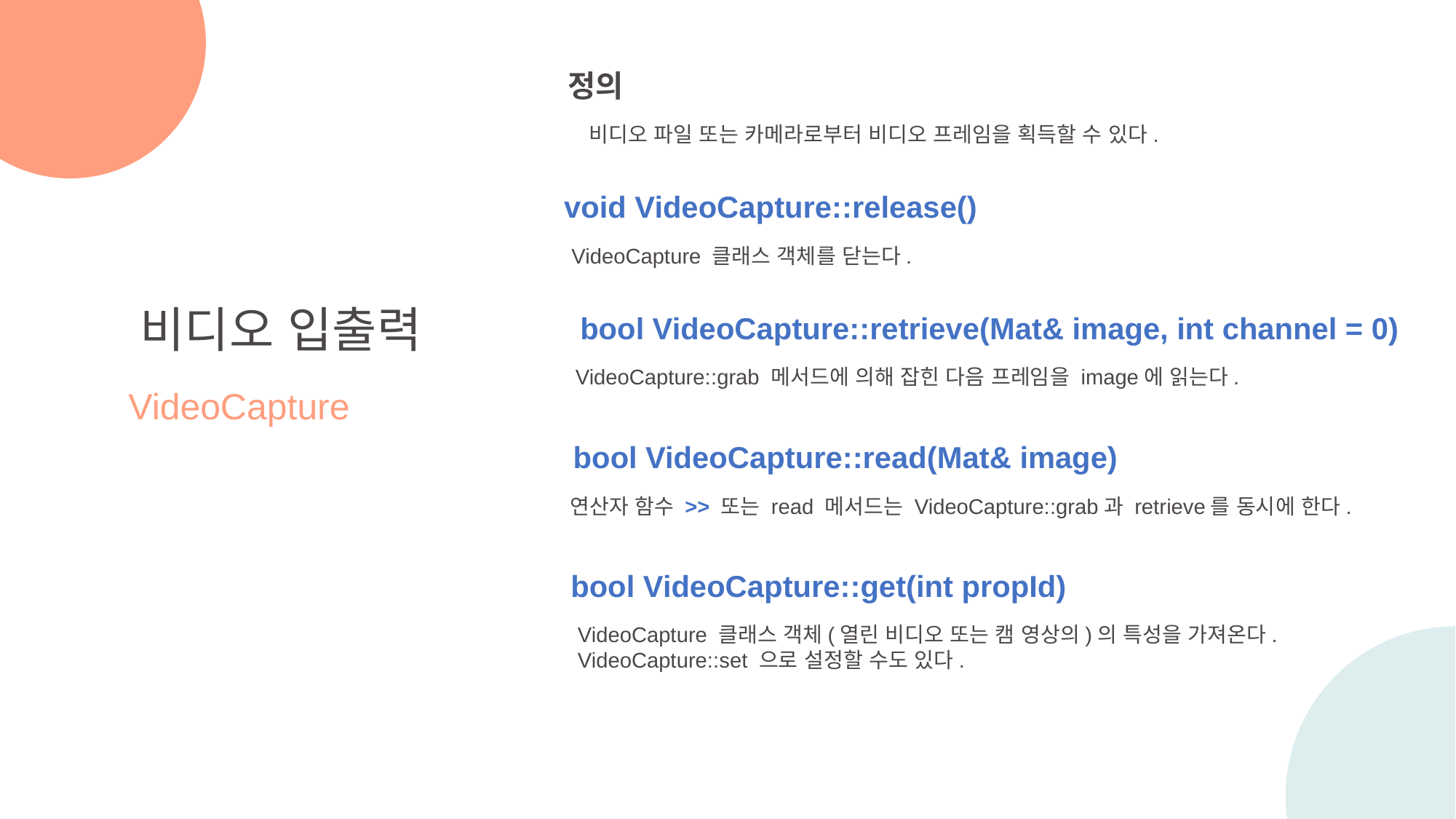

정의
비디오 파일 또는 카메라로부터 비디오 프레임을 획득할 수 있다.
void VideoCapture::release()
VideoCapture 클래스 객체를 닫는다.
비디오 입출력
VideoCapture
bool VideoCapture::retrieve(Mat& image, int channel = 0)
VideoCapture::grab 메서드에 의해 잡힌 다음 프레임을 image에 읽는다.
bool VideoCapture::read(Mat& image)
연산자 함수 >> 또는 read 메서드는 VideoCapture::grab과 retrieve를 동시에 한다.
bool VideoCapture::get(int propId)
VideoCapture 클래스 객체(열린 비디오 또는 캠 영상의)의 특성을 가져온다.
VideoCapture::set 으로 설정할 수도 있다.